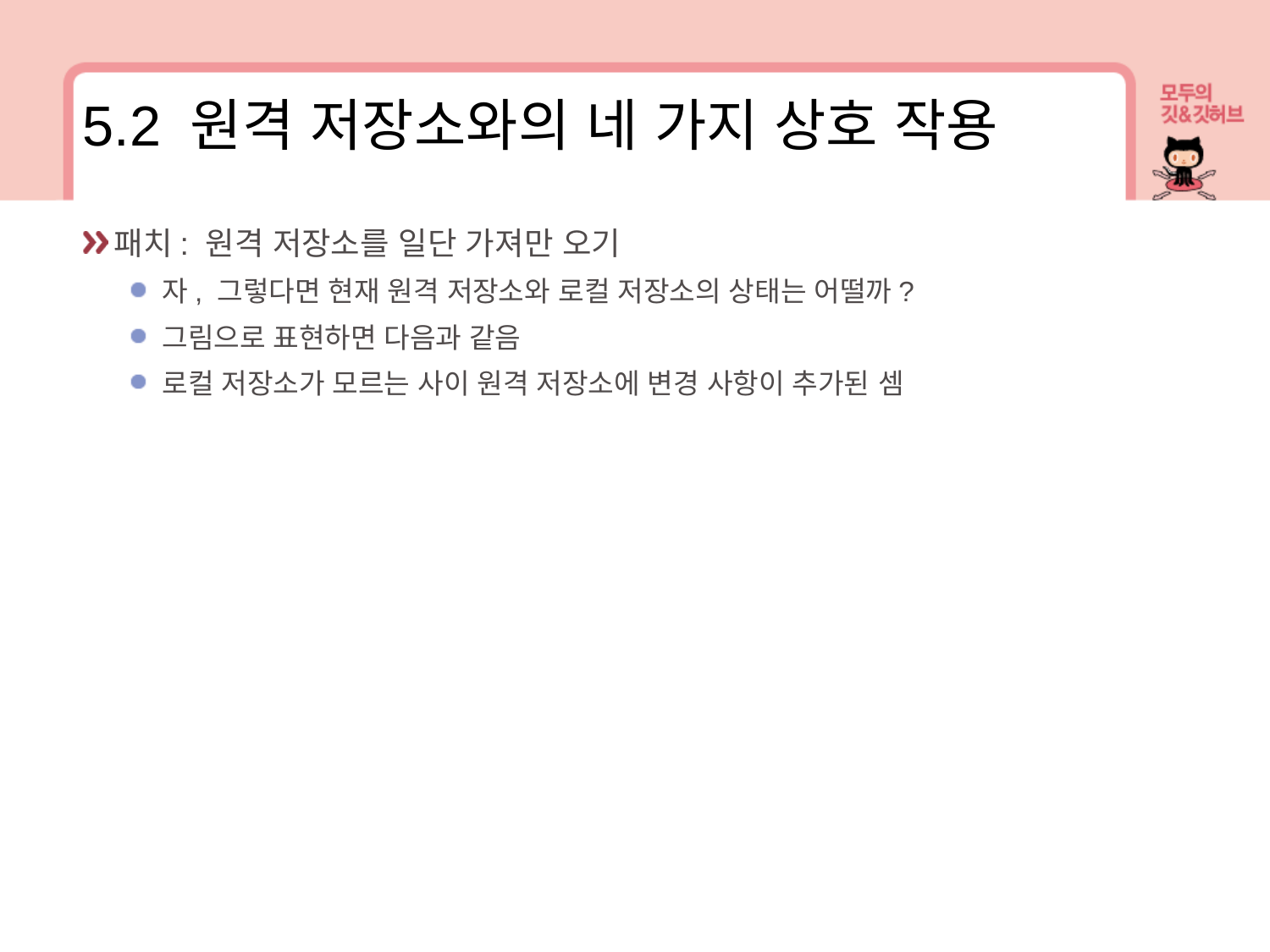

5.2 원격 저장소와의 네 가지 상호 작용
패치: 원격 저장소를 일단 가져만 오기
자, 그렇다면 현재 원격 저장소와 로컬 저장소의 상태는 어떨까?
그림으로 표현하면 다음과 같음
로컬 저장소가 모르는 사이 원격 저장소에 변경 사항이 추가된 셈